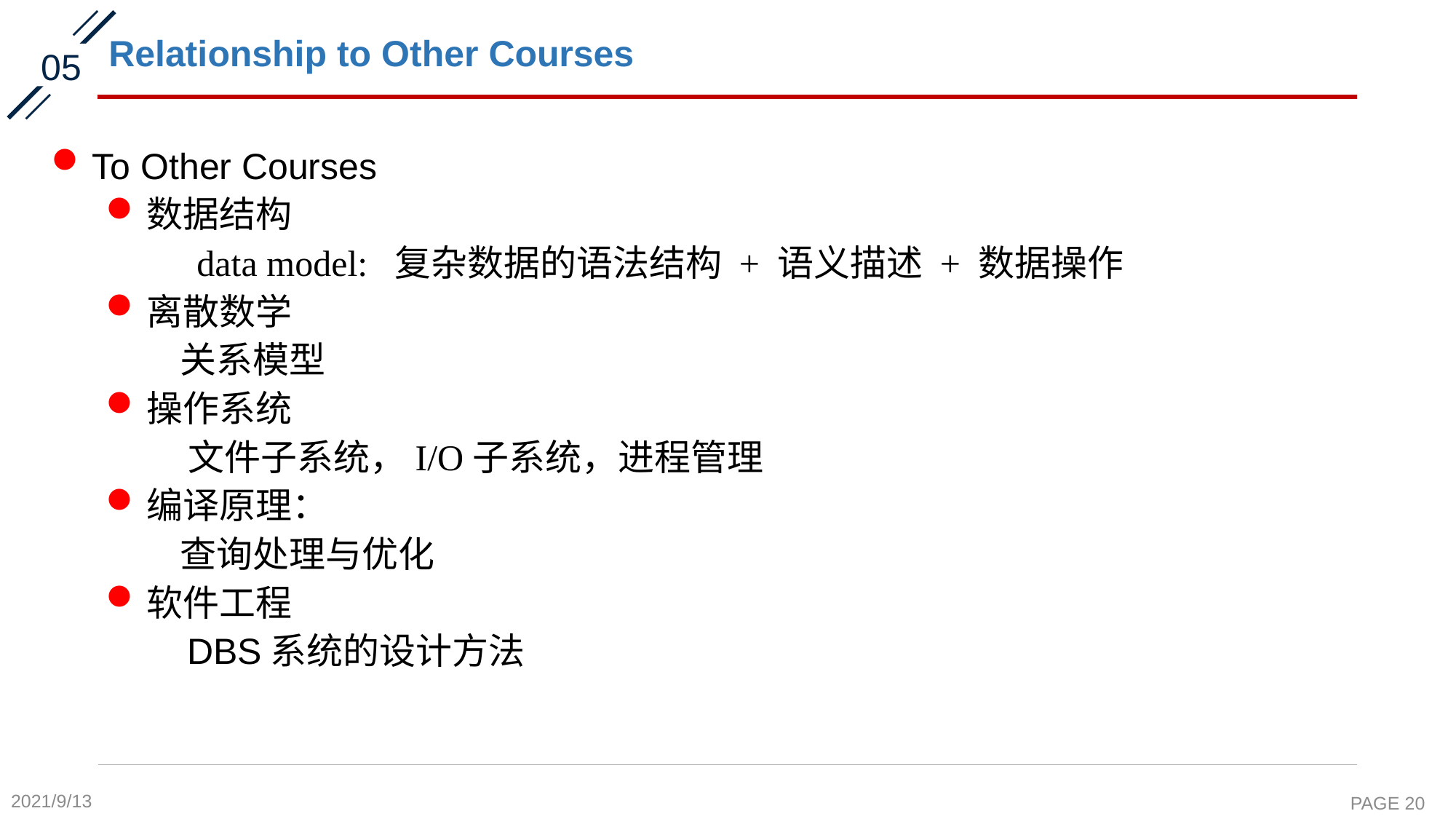

# Relationship to Other Courses
05
To Other Courses
数据结构
          data model:  复杂数据的语法结构 + 语义描述 + 数据操作
离散数学
        关系模型
操作系统
         文件子系统，I/O子系统，进程管理
编译原理：
        查询处理与优化
软件工程
        DBS系统的设计方法

2021/9/13
PAGE 20